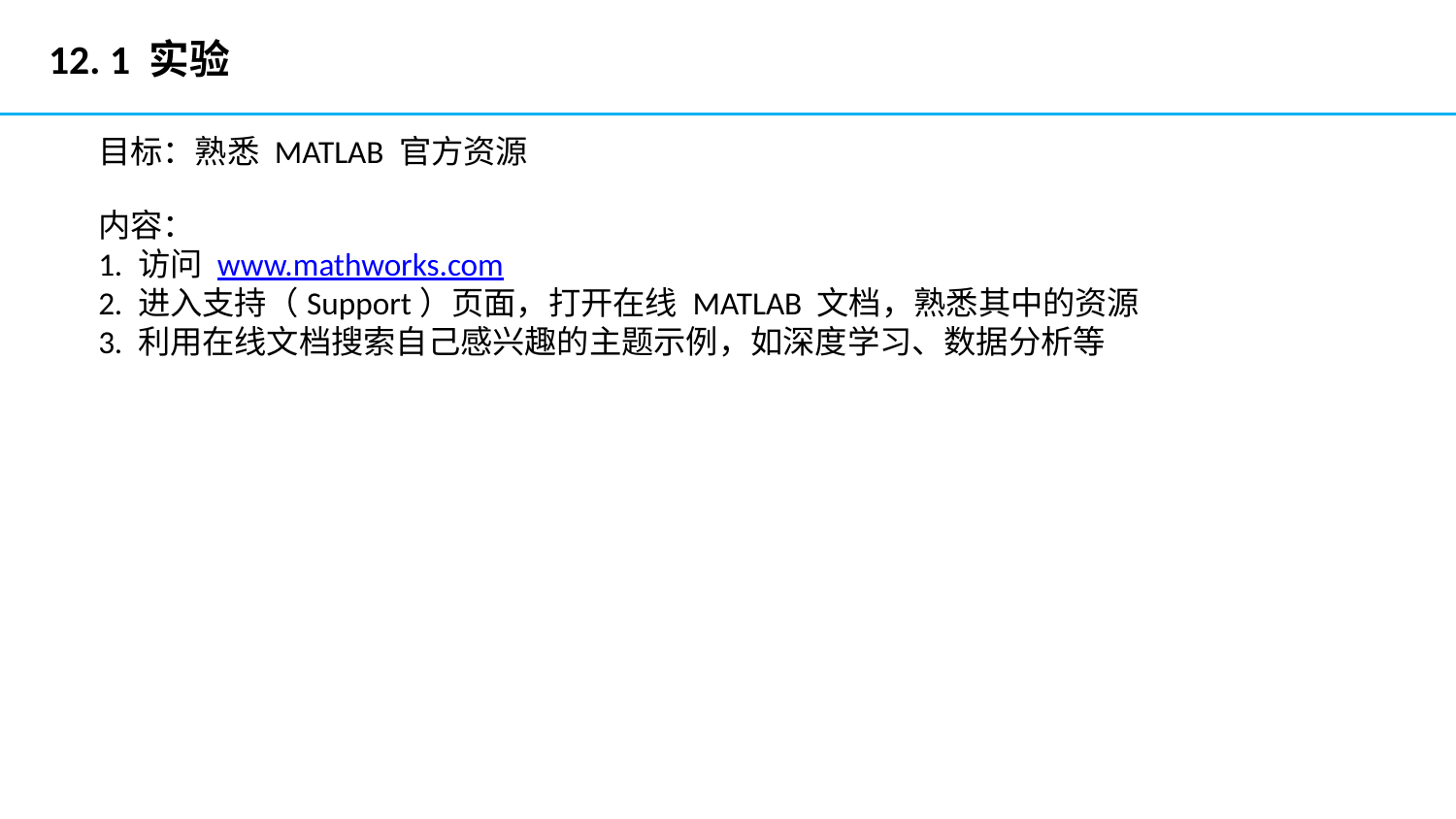

# 12. 1 实验
目标：熟悉 MATLAB 官方资源
内容：
1. 访问 www.mathworks.com
2. 进入支持（Support）页面，打开在线 MATLAB 文档，熟悉其中的资源
3. 利用在线文档搜索自己感兴趣的主题示例，如深度学习、数据分析等